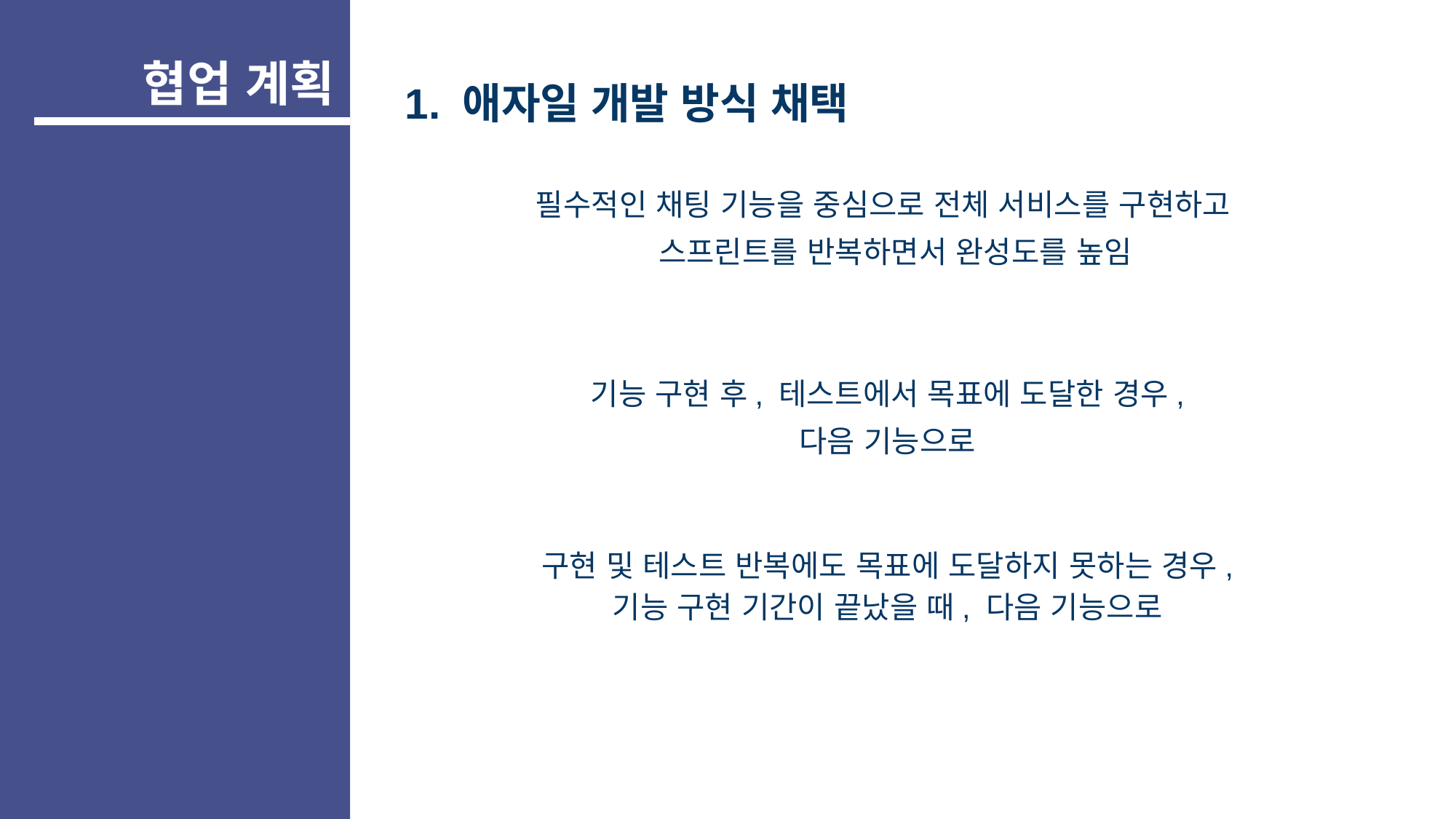

1. 애자일 개발 방식 채택

필수적인 채팅 기능을 중심으로 전체 서비스를 구현하고
 스프린트를 반복하면서 완성도를 높임

기능 구현 후, 테스트에서 목표에 도달한 경우,
다음 기능으로

구현 및 테스트 반복에도 목표에 도달하지 못하는 경우,
기능 구현 기간이 끝났을 때, 다음 기능으로

협업 계획